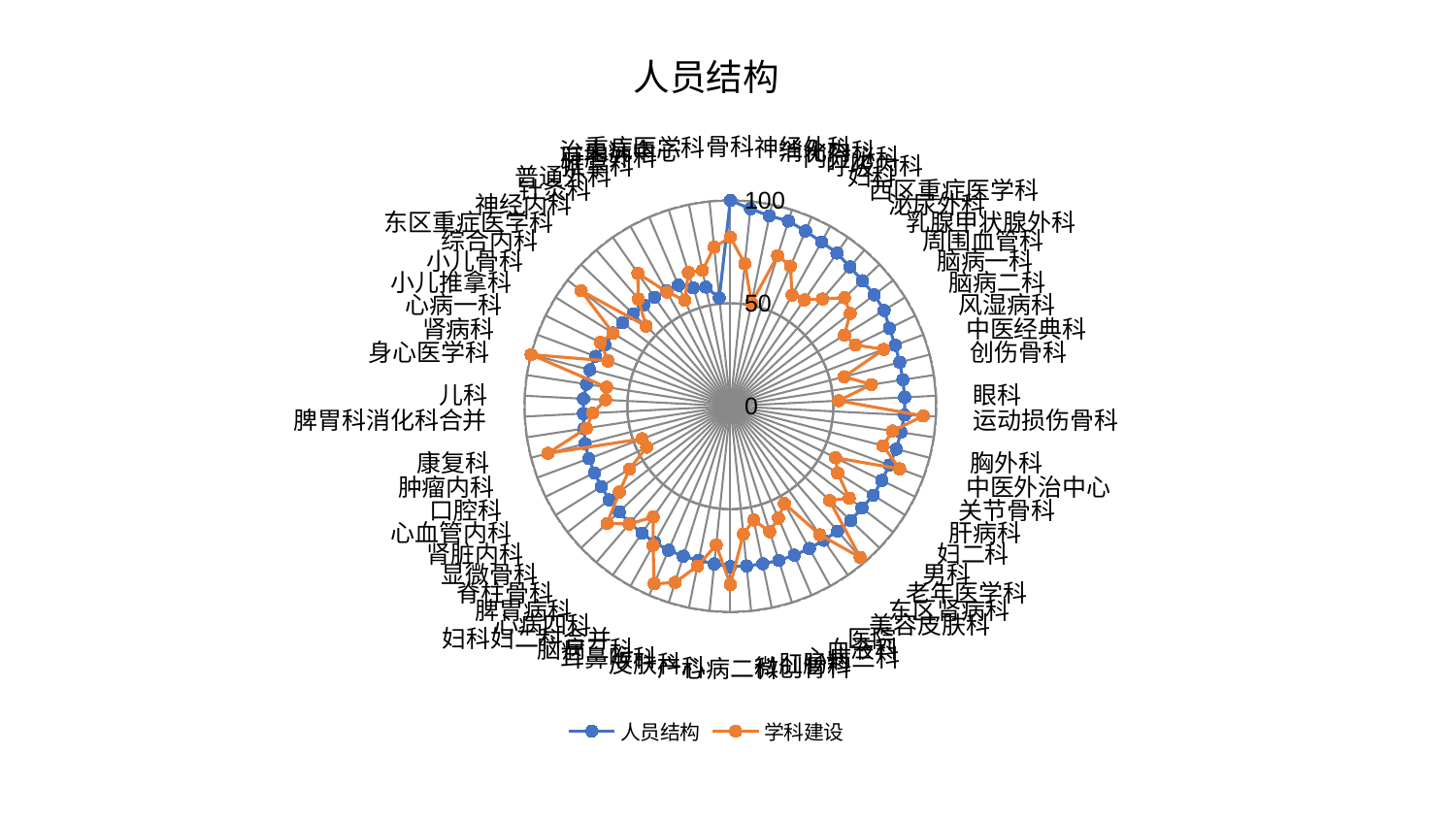

### Chart: 人员结构

| Category | 人员结构 | 学科建设 |
|---|---|---|
| 骨科 | 100.0 | 82.07437946750092 |
| 神经外科 | 96.42928084825628 | 69.55177401873367 |
| 消化内科 | 94.4232534207852 | 51.21809879980146 |
| 内分泌科 | 94.28586715247596 | 76.6823035635177 |
| 呼吸内科 | 92.60591570113746 | 74.04593433497494 |
| 妇科 | 91.27180287833119 | 61.75353989348231 |
| 西区重症医学科 | 90.63912229227213 | 62.96129608699044 |
| 泌尿外科 | 89.18383911048493 | 68.65559317111087 |
| 乳腺甲状腺外科 | 88.49317802072736 | 76.49817234708702 |
| 周围血管科 | 88.41087255105353 | 73.60898790296378 |
| 脑病一科 | 88.02113815429546 | 65.32363982861447 |
| 脑病二科 | 86.05013994384537 | 67.64933238618788 |
| 风湿病科 | 85.35853293231213 | 79.42609093064019 |
| 中医经典科 | 84.99594214898708 | 57.09129019383397 |
| 创伤骨科 | 84.79346145056317 | 69.33080647312883 |
| 眼科 | 84.78261217391696 | 52.66342943070468 |
| 运动损伤骨科 | 84.7421952849973 | 93.84416182872948 |
| 胸外科 | 83.78889014038995 | 79.72480595693118 |
| 中医外治中心 | 83.28160559546996 | 76.57862940862998 |
| 关节骨科 | 82.40213775048349 | 87.70627095984399 |
| 肝病科 | 81.93739510060365 | 56.93490057122049 |
| 妇二科 | 81.83602502802364 | 61.43438310695822 |
| 男科 | 80.82678379099588 | 73.02703682953268 |
| 老年医学科 | 80.67778431166074 | 66.52263665707149 |
| 东区肾病科 | 79.98078465858492 | 96.85860624539184 |
| 美容皮肤科 | 79.37740326968002 | 76.17575716746923 |
| 医院 | 79.06535841487158 | 54.05932931801707 |
| 血液科 | 78.78155687618307 | 59.15767843245242 |
| 心病三科 | 78.5672413104741 | 63.875488048969174 |
| 肛肠科 | 78.18297257341965 | 56.4730212461353 |
| 微创骨科 | 78.03498660728141 | 62.494833144272775 |
| 心病二科 | 77.95982857581768 | 86.65243352750646 |
| 产科 | 77.02141460225319 | 67.75005581801253 |
| 皮肤科 | 76.44896231614815 | 79.26821903645316 |
| 耳鼻喉科 | 76.42018305810042 | 89.76315062628541 |
| 脑病三科 | 76.13957826487065 | 93.8893957821522 |
| 妇科妇二科合并 | 75.81663145169445 | 77.3702080405598 |
| 心病四科 | 75.1316784559937 | 65.57568870379559 |
| 脾胃病科 | 75.09111104010135 | 75.4760438055059 |
| 脊柱骨科 | 74.48611137587376 | 82.61963184670111 |
| 显微骨科 | 74.38630975640719 | 68.14479868972332 |
| 肾脏内科 | 73.82495977289524 | 57.74493569923477 |
| 心血管内科 | 73.5360499428307 | 45.284243792529196 |
| 口腔科 | 73.28686772840193 | 45.66915413979657 |
| 肿瘤内科 | 72.89035027778503 | 91.5093284344847 |
| 康复科 | 71.91868459062057 | 70.70131106674101 |
| 脾胃科消化科合并 | 71.47559371518646 | 66.9837727845921 |
| 儿科 | 71.42349247279203 | 60.684002987536076 |
| 身心医学科 | 70.67471294960086 | 60.85298085564142 |
| 肾病科 | 70.49753754883447 | 100.0 |
| 心病一科 | 69.80018337760619 | 63.34136109022878 |
| 小儿推拿科 | 67.90697290926794 | 70.31433175554034 |
| 小儿骨科 | 67.23705164649981 | 67.14024085849859 |
| 综合内科 | 66.26290734534798 | 91.63290281785682 |
| 东区重症医学科 | 65.16721413998918 | 56.488530855935714 |
| 神经内科 | 64.75626133257911 | 68.68424552554288 |
| 针灸科 | 64.52169134743937 | 78.62694731556567 |
| 普通外科 | 64.22804775565744 | 63.428647424115795 |
| 推拿科 | 63.99692771745489 | 56.0143584968443 |
| 肝胆外科 | 60.269939557506305 | 68.09551857735364 |
| 治未病中心 | 59.0736735937748 | 67.36015094945543 |
| 重症医学科 | 52.86960649067441 | 77.64429160798133 |
19